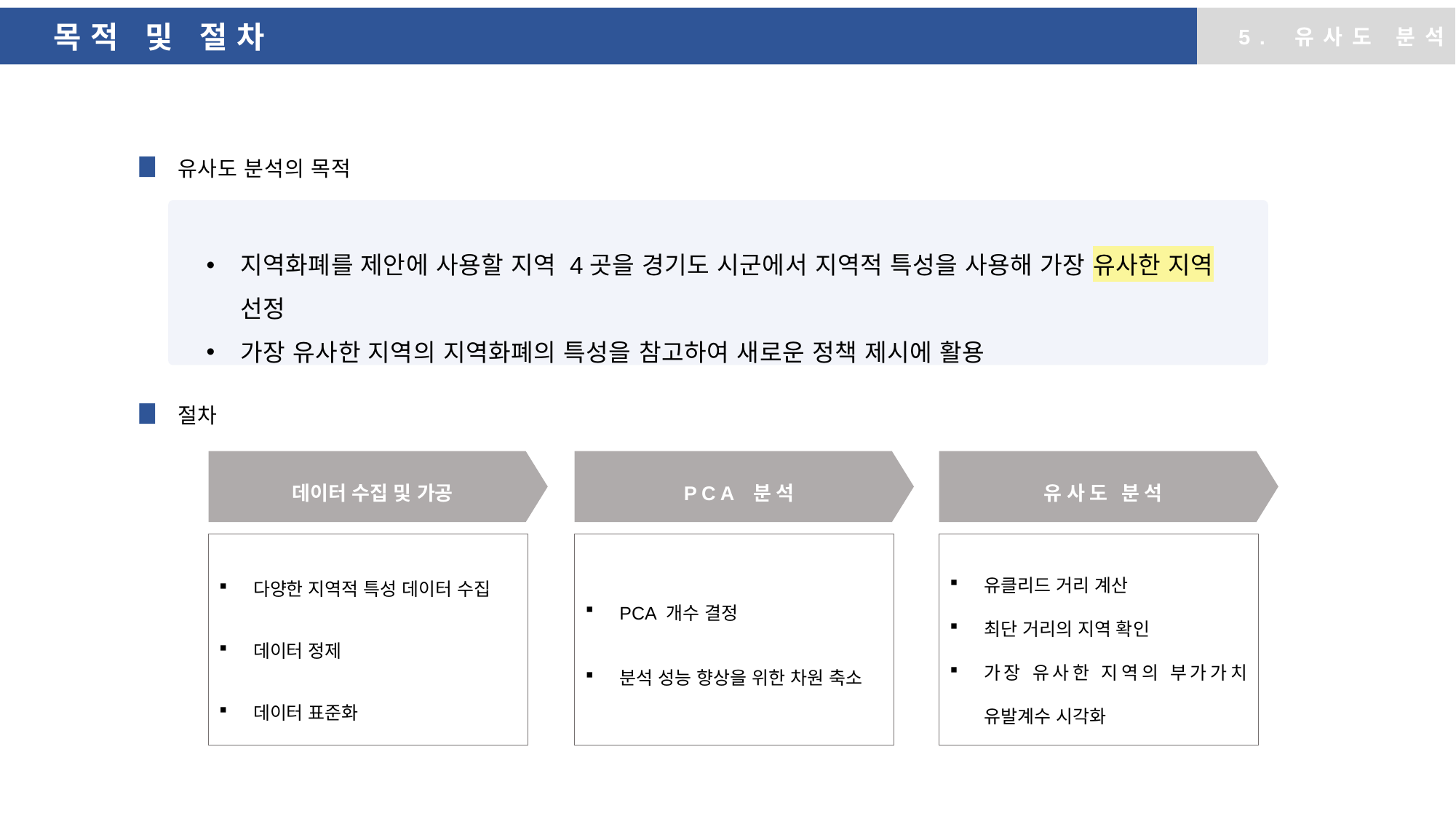

목적 및 절차
5. 유사도 분석
유사도 분석의 목적

지역화폐를 제안에 사용할 지역 4곳을 경기도 시군에서 지역적 특성을 사용해 가장 유사한 지역 선정
가장 유사한 지역의 지역화폐의 특성을 참고하여 새로운 정책 제시에 활용
절차

데이터 수집 및 가공
PCA 분석
유사도 분석
다양한 지역적 특성 데이터 수집

데이터 정제

데이터 표준화
PCA 개수 결정

분석 성능 향상을 위한 차원 축소
유클리드 거리 계산
최단 거리의 지역 확인
가장 유사한 지역의 부가가치 유발계수 시각화